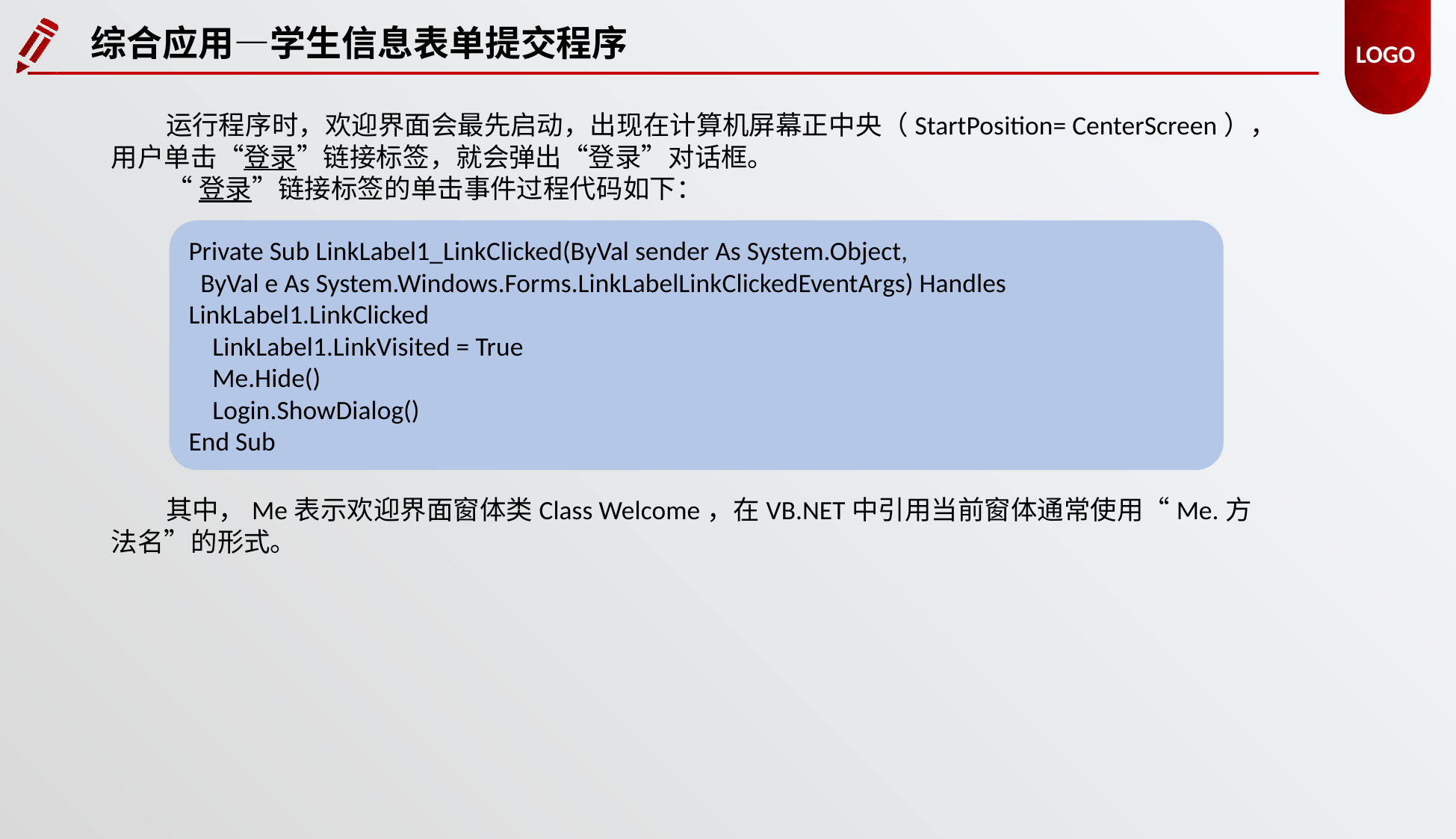

综合应用—学生信息表单提交程序
运行程序时，欢迎界面会最先启动，出现在计算机屏幕正中央（StartPosition= CenterScreen），用户单击“登录”链接标签，就会弹出“登录”对话框。
“登录”链接标签的单击事件过程代码如下：
Private Sub LinkLabel1_LinkClicked(ByVal sender As System.Object,
  ByVal e As System.Windows.Forms.LinkLabelLinkClickedEventArgs) Handles LinkLabel1.LinkClicked
    LinkLabel1.LinkVisited = True
    Me.Hide()
    Login.ShowDialog()
End Sub
其中，Me表示欢迎界面窗体类Class Welcome，在VB.NET中引用当前窗体通常使用“Me.方法名”的形式。